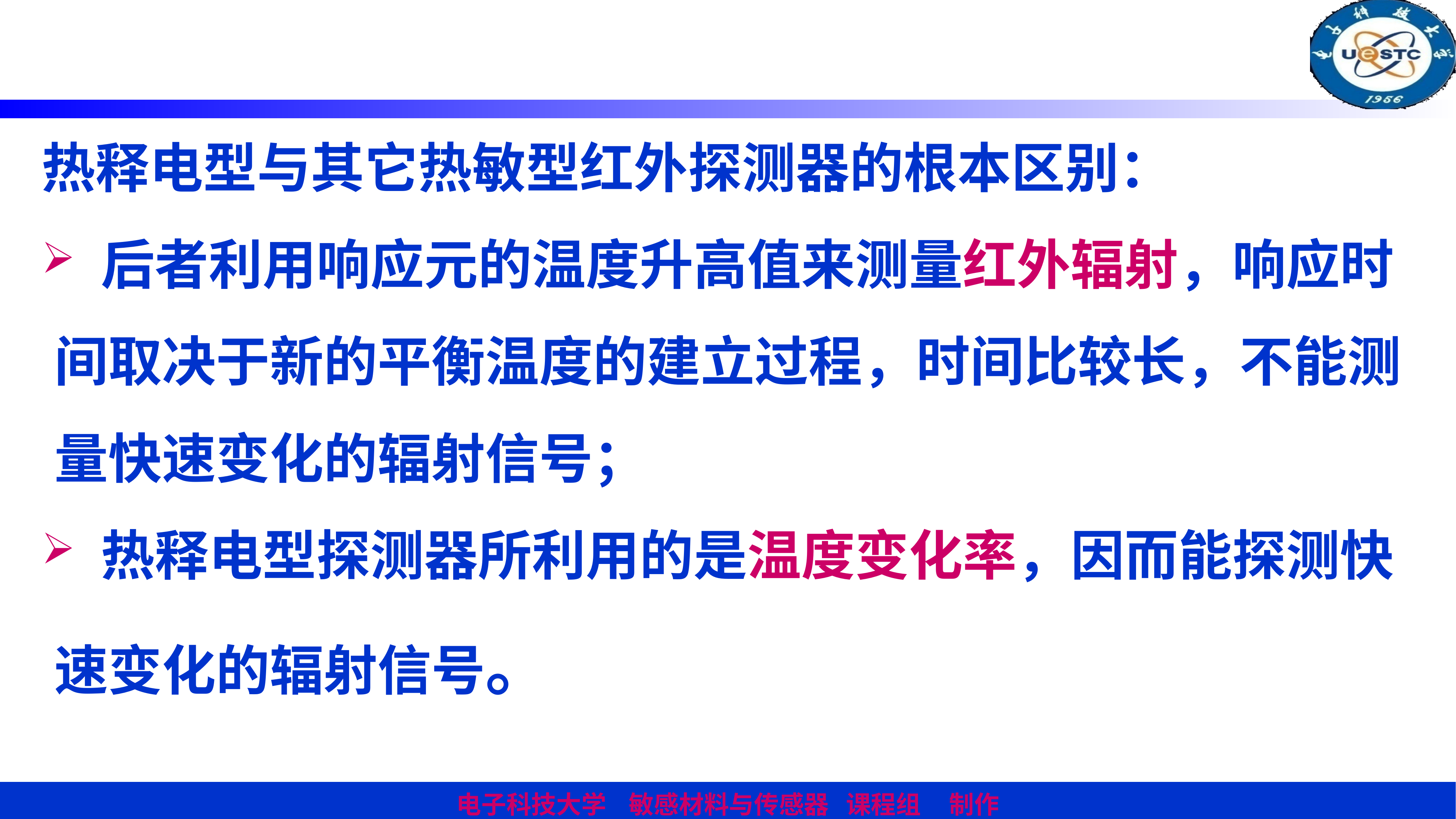

热释电型与其它热敏型红外探测器的根本区别：
 后者利用响应元的温度升高值来测量红外辐射，响应时间取决于新的平衡温度的建立过程，时间比较长，不能测量快速变化的辐射信号；
 热释电型探测器所利用的是温度变化率，因而能探测快速变化的辐射信号。